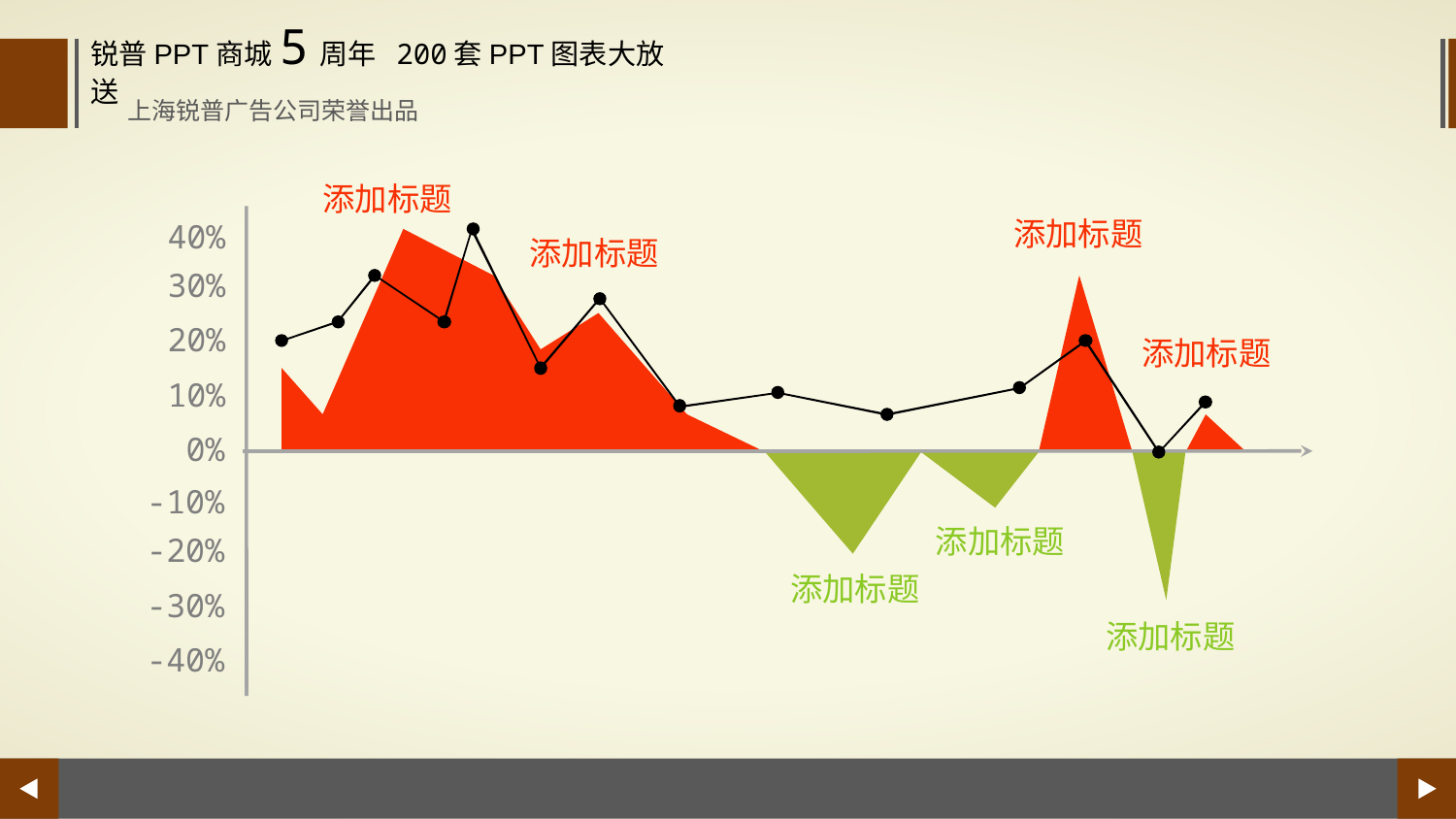

锐普PPT商城5周年  200套PPT图表大放送

上海锐普广告公司荣誉出品
添加标题

添加标题
40%

添加标题

30%

20%

添加标题

10%

0%

-10%
添加标题
-20%
添加标题
-30%
添加标题
-40%